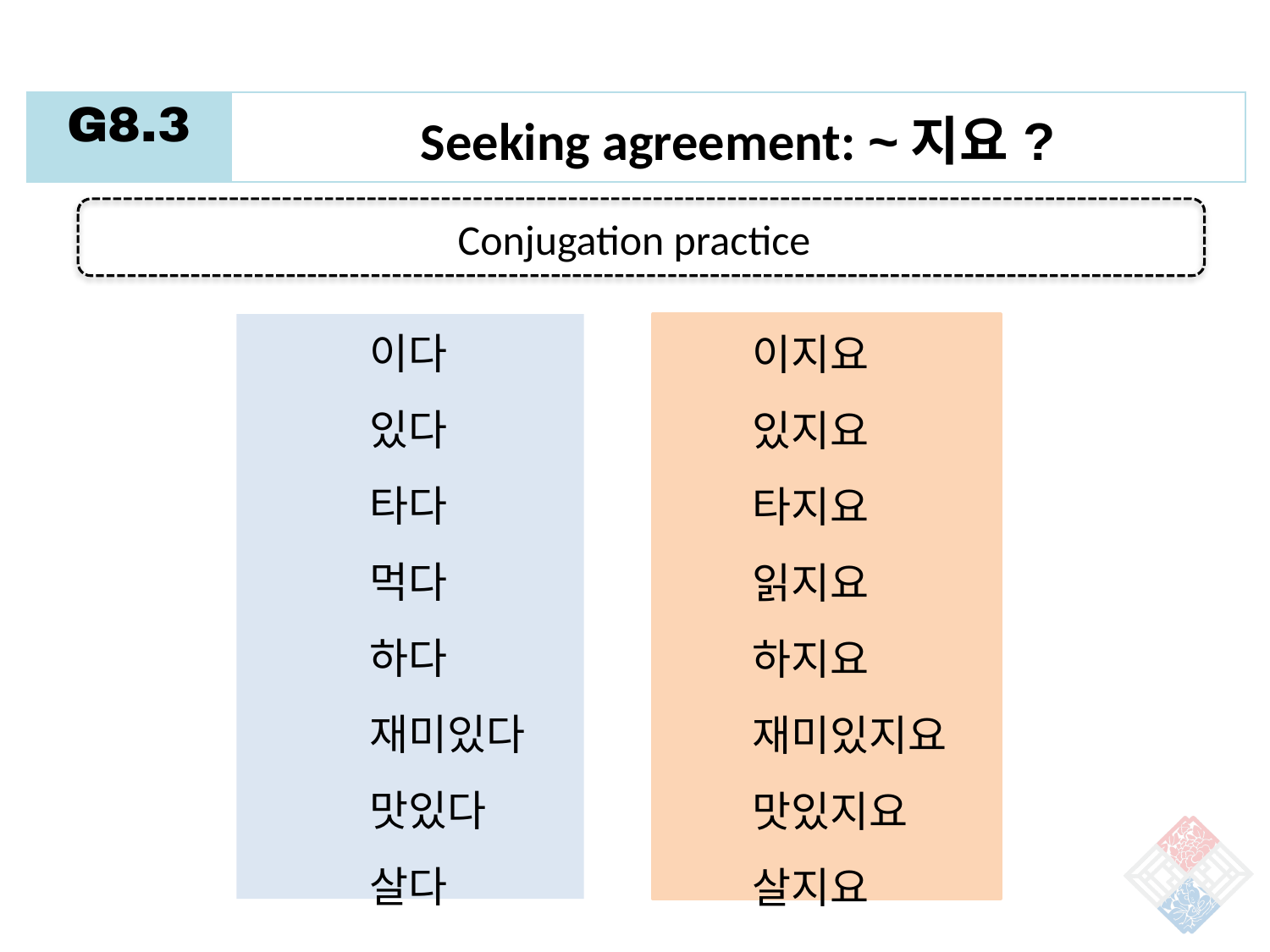

| G8.3 | Seeking agreement: ~지요? |
| --- | --- |

Conjugation practice
이다
있다
타다
먹다
하다
재미있다
맛있다
살다
이지요
있지요
타지요
읽지요
하지요
재미있지요
맛있지요
살지요